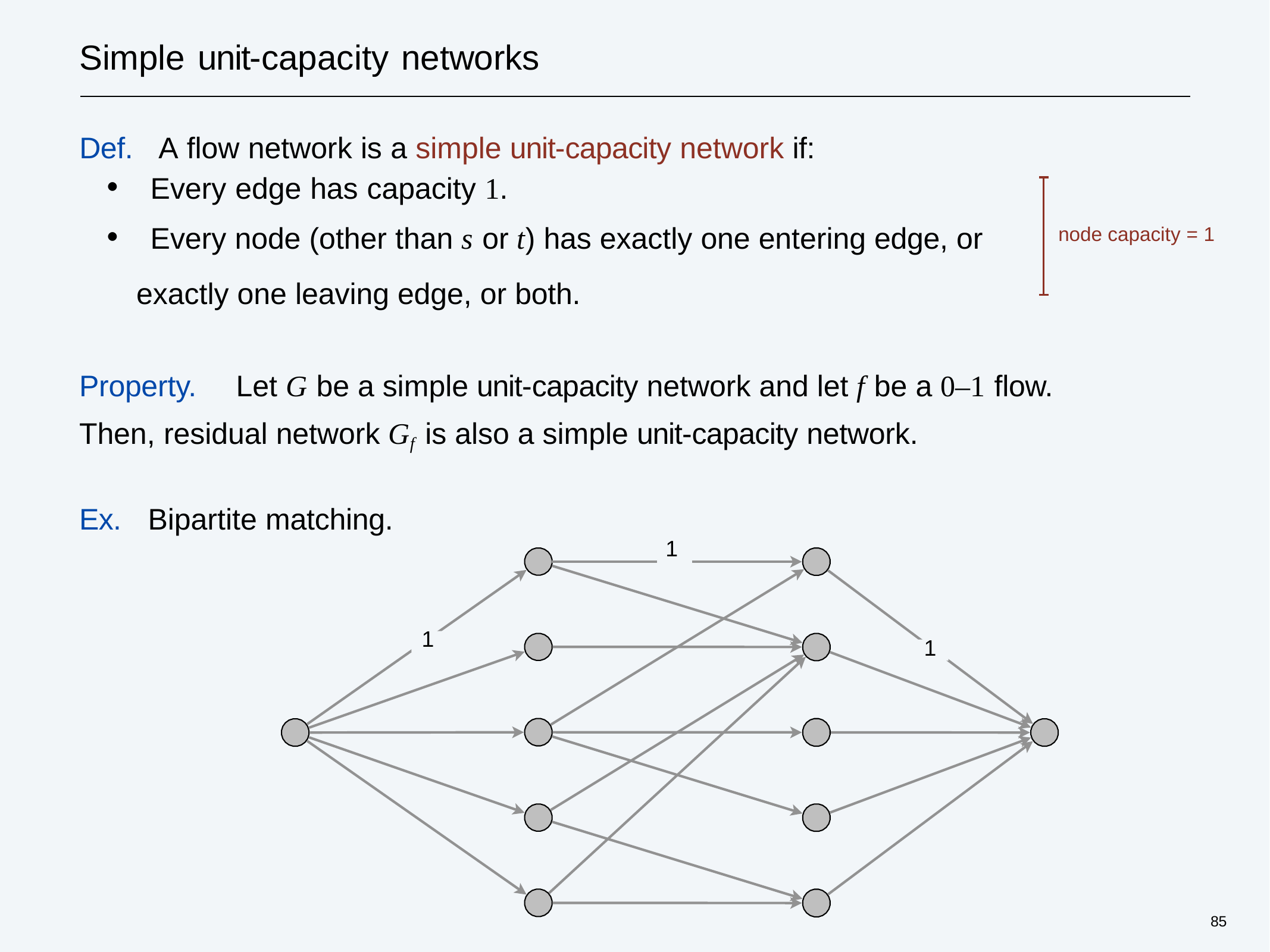

# Simple unit-capacity networks
Def.	A flow network is a simple unit-capacity network if:
・Every edge has capacity 1.
・Every node (other than s or t) has exactly one entering edge, or exactly one leaving edge, or both.

node capacity = 1
Property.	Let G be a simple unit-capacity network and let f be a 0–1 flow. Then, residual network Gf is also a simple unit-capacity network.

Ex.	Bipartite matching.
1

1
1

85